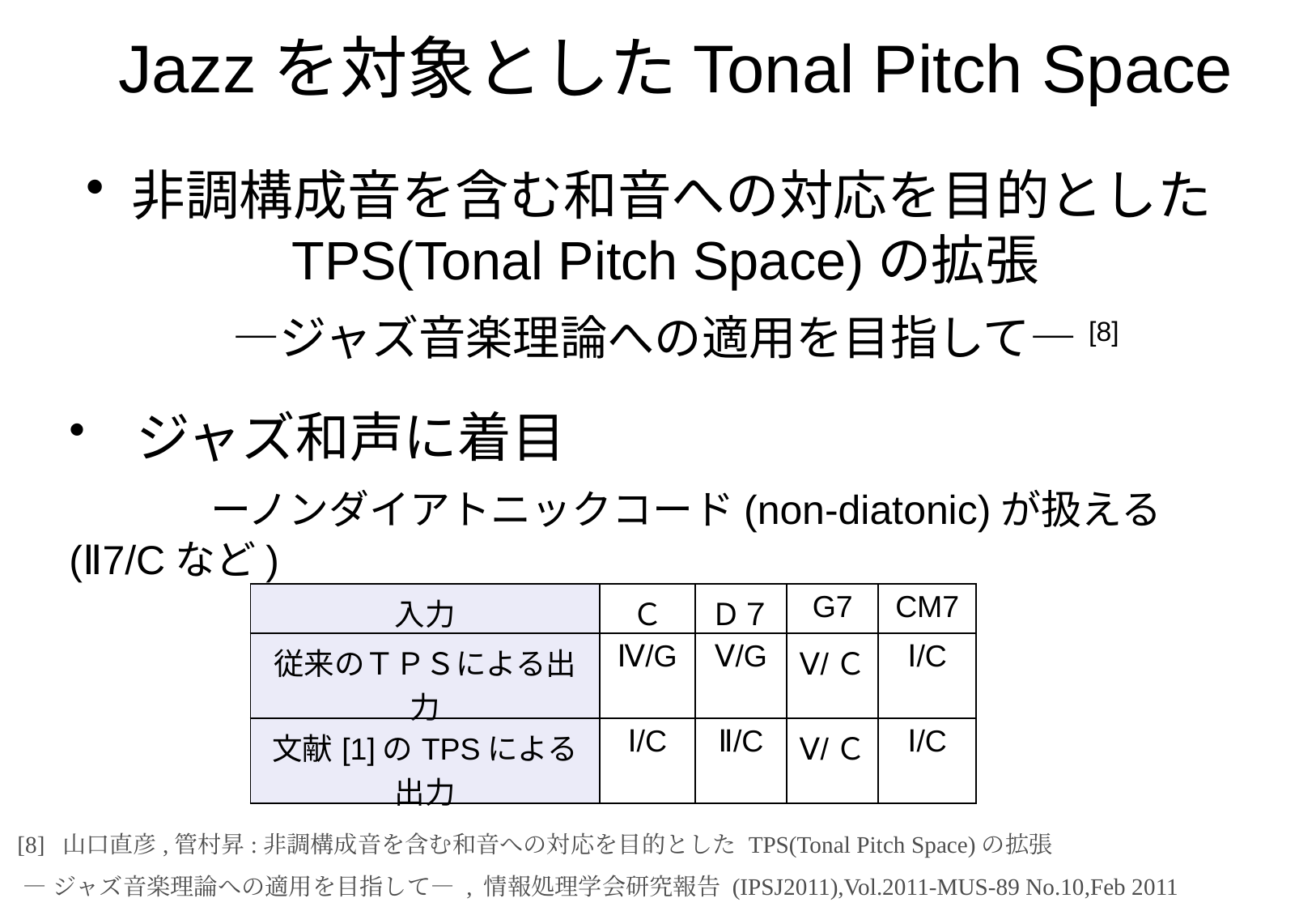

# Jazzを対象としたTonal Pitch Space
非調構成音を含む和音への対応を目的とした TPS(Tonal Pitch Space)の拡張
　—ジャズ音楽理論への適用を目指して—[8]

 ジャズ和声に着目
　　　ーノンダイアトニックコード(non-diatonic)が扱える(Ⅱ7/Cなど)

| 入力 | Ｃ | Ｄ７ | G7 | CM7 |
| --- | --- | --- | --- | --- |
| 従来のＴＰＳによる出力 | Ⅳ/G | Ⅴ/G | Ⅴ/Ｃ | Ⅰ/C |
| 文献[1]のTPSによる出力 | Ⅰ/C | Ⅱ/C | Ⅴ/Ｃ | Ⅰ/C |
[8]  山口直彦,管村昇:非調構成音を含む和音への対応を目的とした TPS(Tonal Pitch Space)の拡張
 —ジャズ音楽理論への適用を目指して— , 情報処理学会研究報告 (IPSJ2011),Vol.2011-MUS-89 No.10,Feb 2011